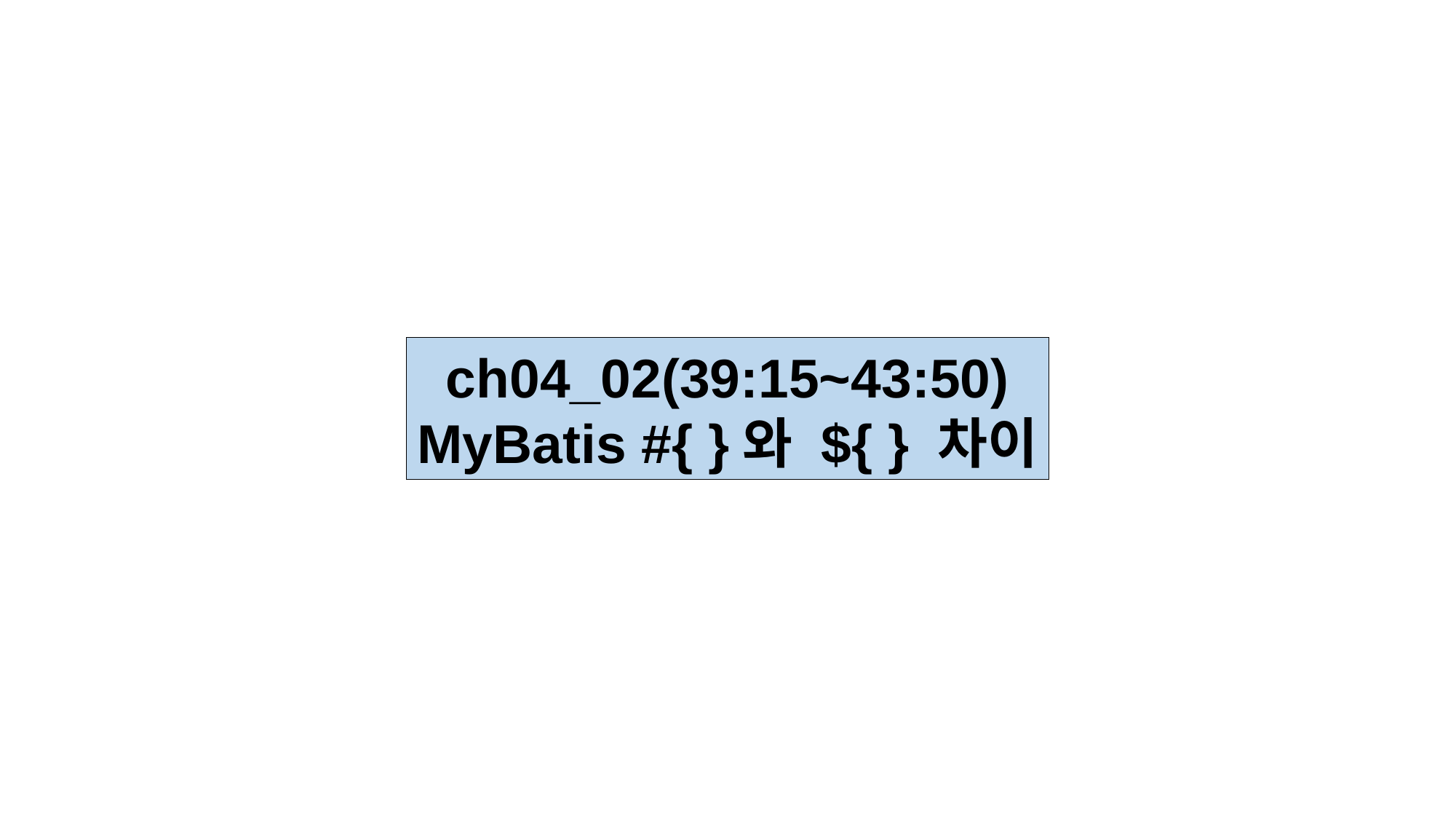

ch04_02(39:15~43:50)
MyBatis #{ }와 ${ } 차이